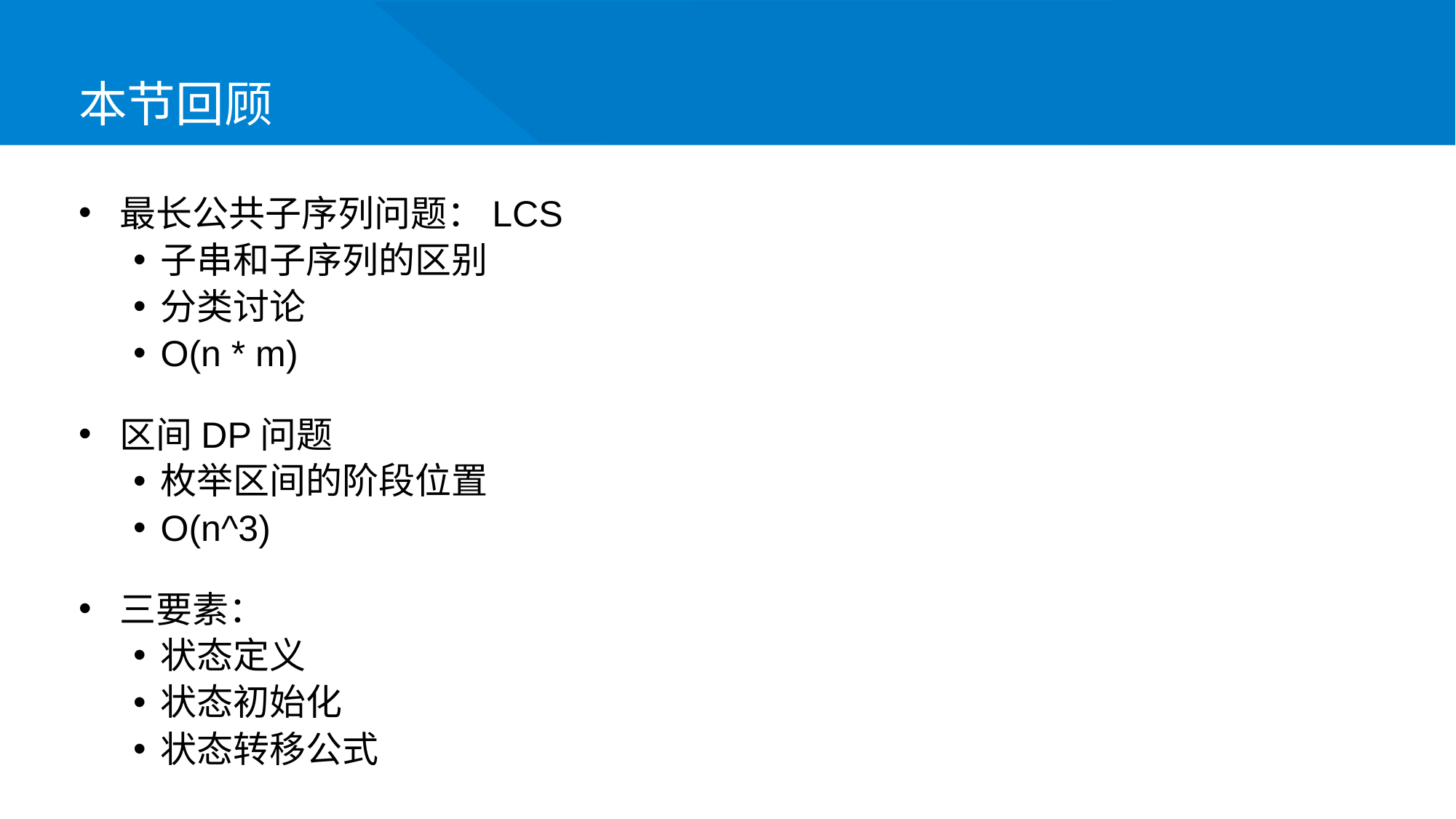

最长公共子序列问题：LCS
子串和子序列的区别
分类讨论
O(n * m)
区间DP问题
枚举区间的阶段位置
O(n^3)
三要素：
状态定义
状态初始化
状态转移公式